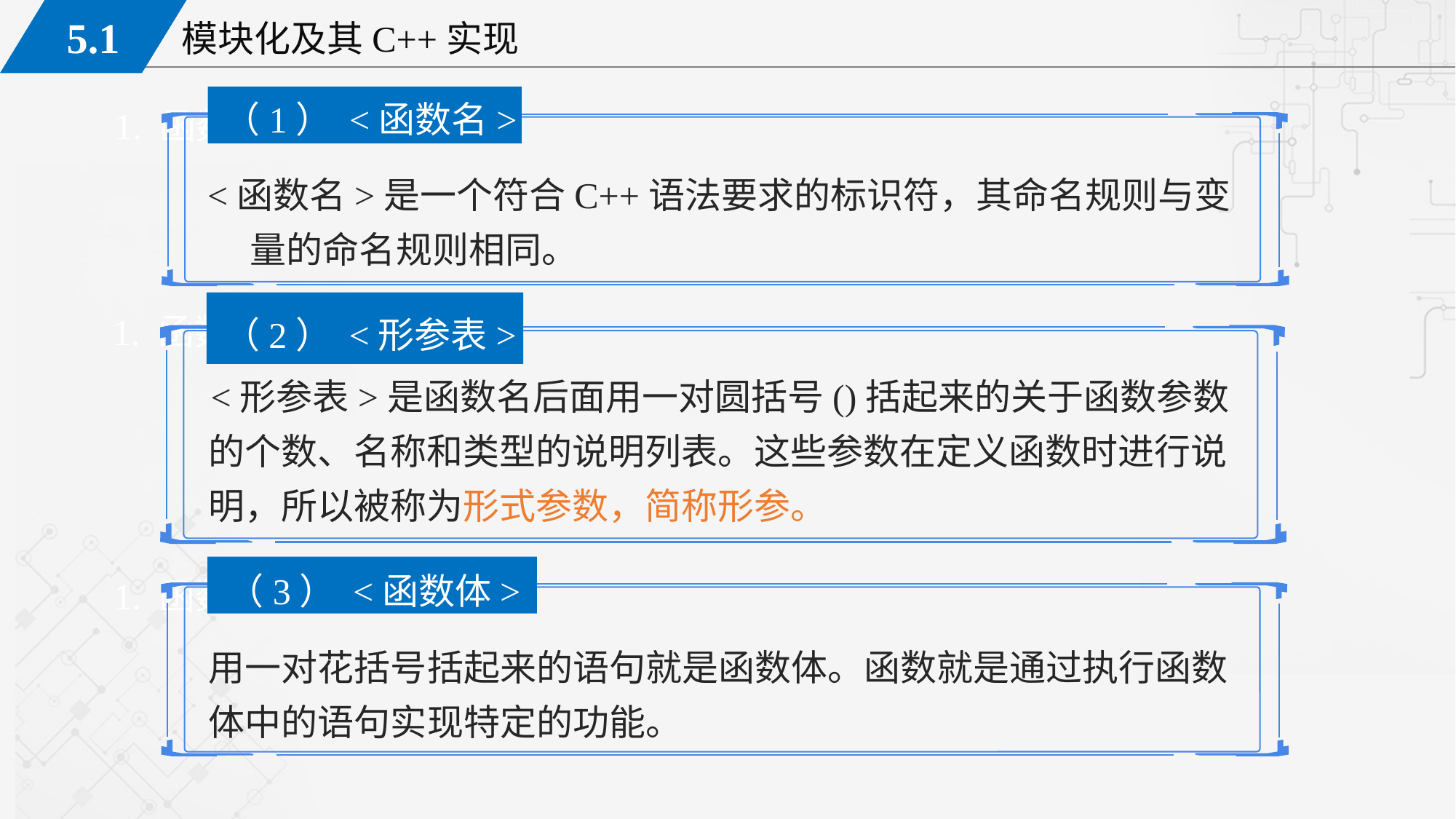

（1） <函数名>
1. 函数的定义

<函数名>是一个符合C++语法要求的标识符，其命名规则与变量的命名规则相同。

1. 函数的定义

（2） <形参表>
     <形参表>是函数名后面用一对圆括号()括起来的关于函数参数的个数、名称和类型的说明列表。这些参数在定义函数时进行说明，所以被称为形式参数，简称形参。

（3） <函数体>
1. 函数的定义

用一对花括号括起来的语句就是函数体。函数就是通过执行函数体中的语句实现特定的功能。